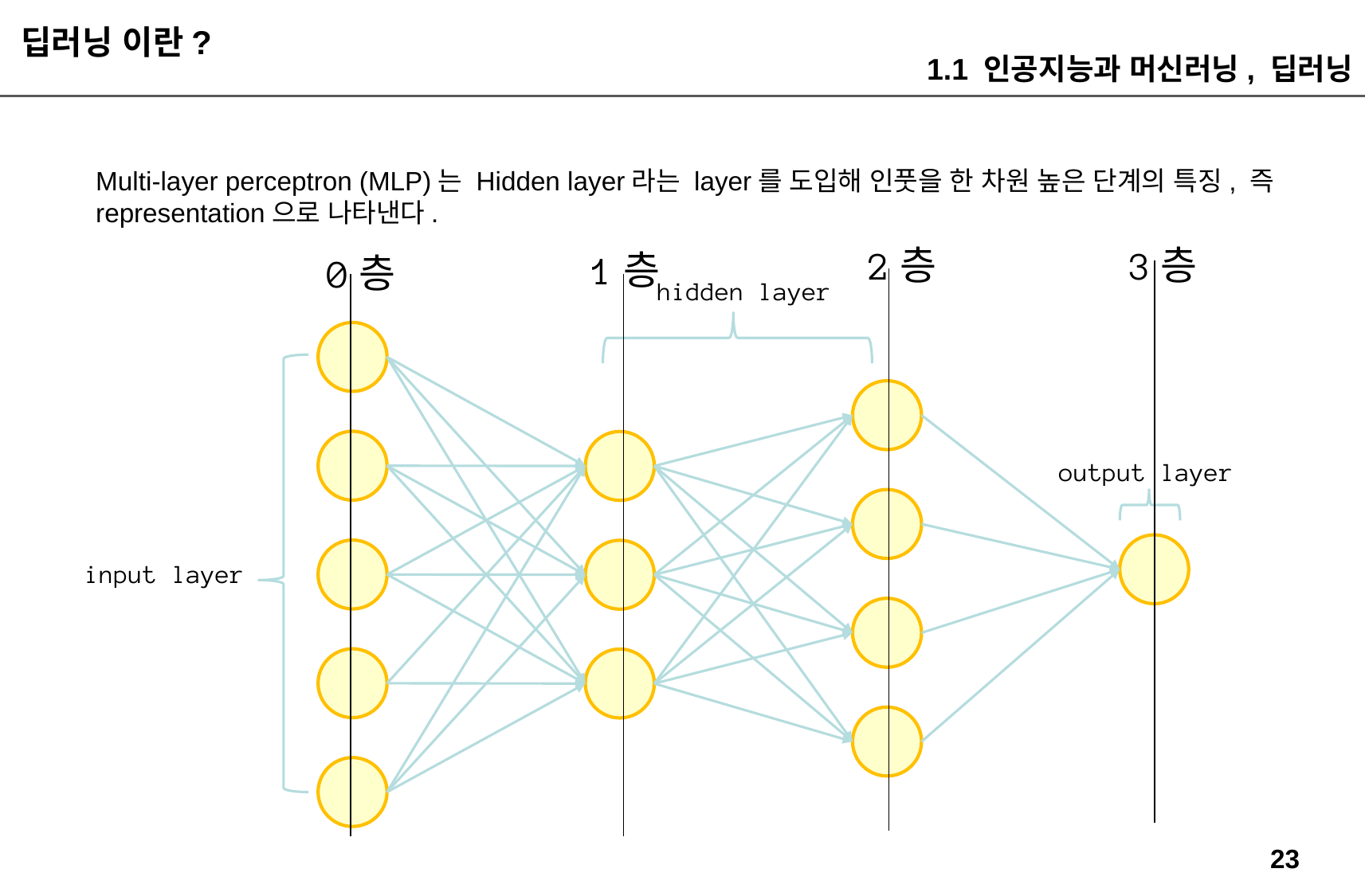

딥러닝 이란?
1.1 인공지능과 머신러닝, 딥러닝
Multi-layer perceptron (MLP)는 Hidden layer라는 layer를 도입해 인풋을 한 차원 높은 단계의 특징, 즉 representation으로 나타낸다.

3층
2층
1층
0층
hidden layer

output layer

input layer